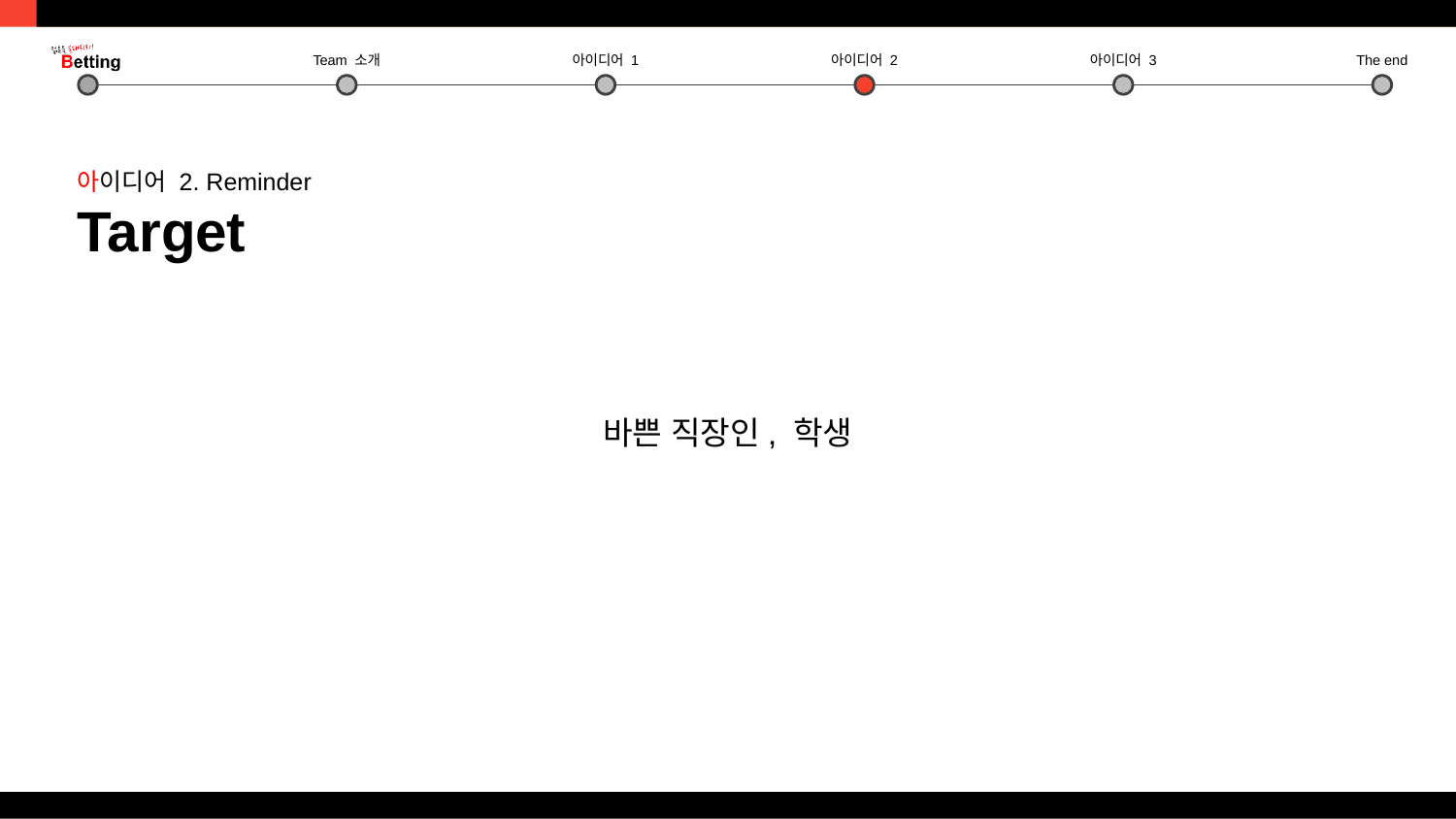

아이디어 2. Reminder
Target
바쁜 직장인, 학생